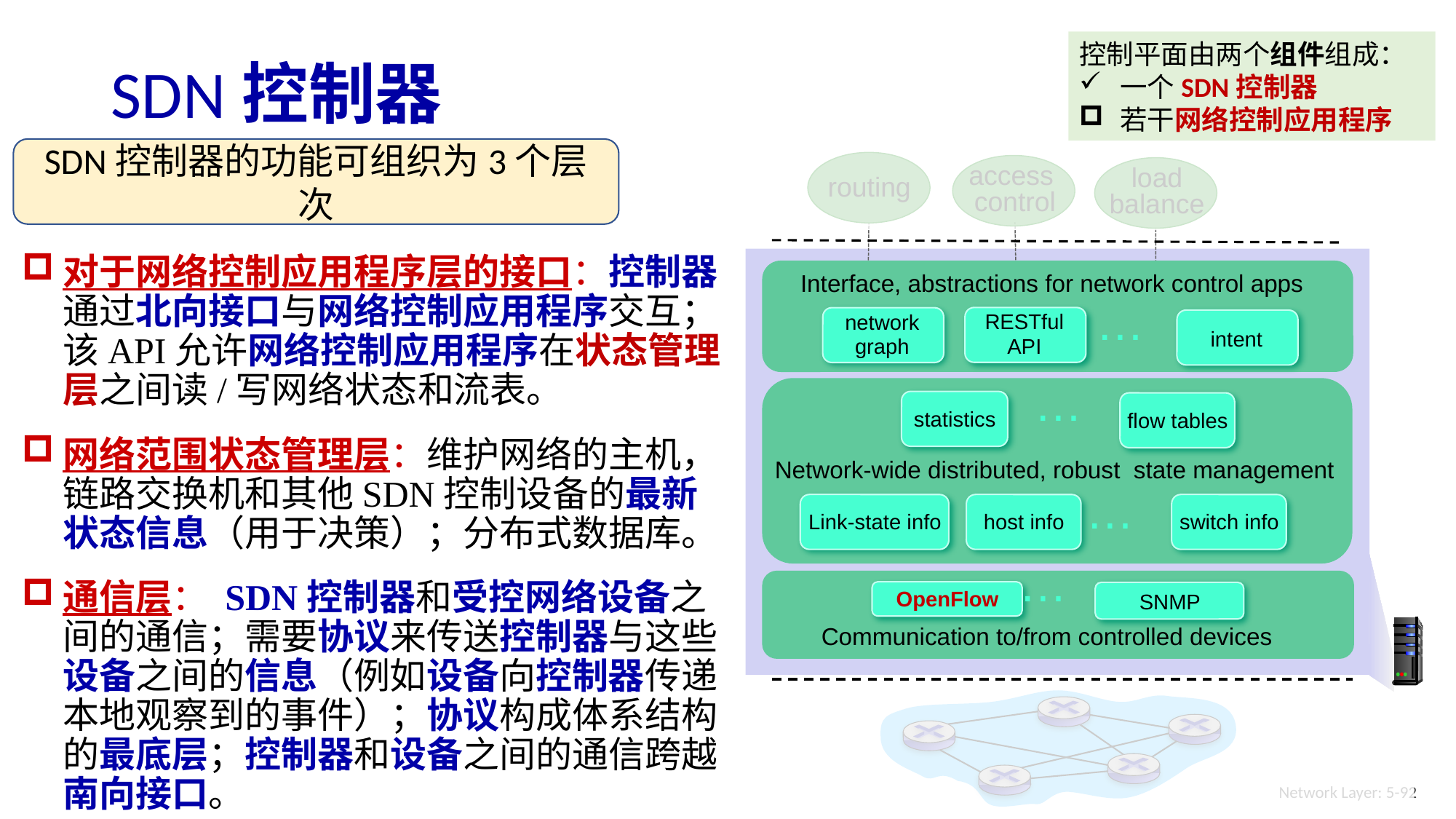

控制平面由两个组件组成：
一个SDN控制器
若干网络控制应用程序
# SDN控制器

SDN控制器的功能可组织为3个层次

routing

access
control

load
balance
对于网络控制应用程序层的接口：控制器通过北向接口与网络控制应用程序交互；该API允许网络控制应用程序在状态管理层之间读/写网络状态和流表。

Interface, abstractions for network control apps
…
RESTful
API

network graph

intent
…

statistics

flow tables
网络范围状态管理层：维护网络的主机，链路交换机和其他SDN控制设备的最新状态信息（用于决策）；分布式数据库。
Network-wide distributed, robust  state management
…

Link-state info

host info

switch info
…

通信层： SDN控制器和受控网络设备之间的通信；需要协议来传送控制器与这些设备之间的信息（例如设备向控制器传递本地观察到的事件）；协议构成体系结构的最底层；控制器和设备之间的通信跨越南向接口。
OpenFlow

SNMP

Communication to/from controlled devices

Network Layer: 5-92